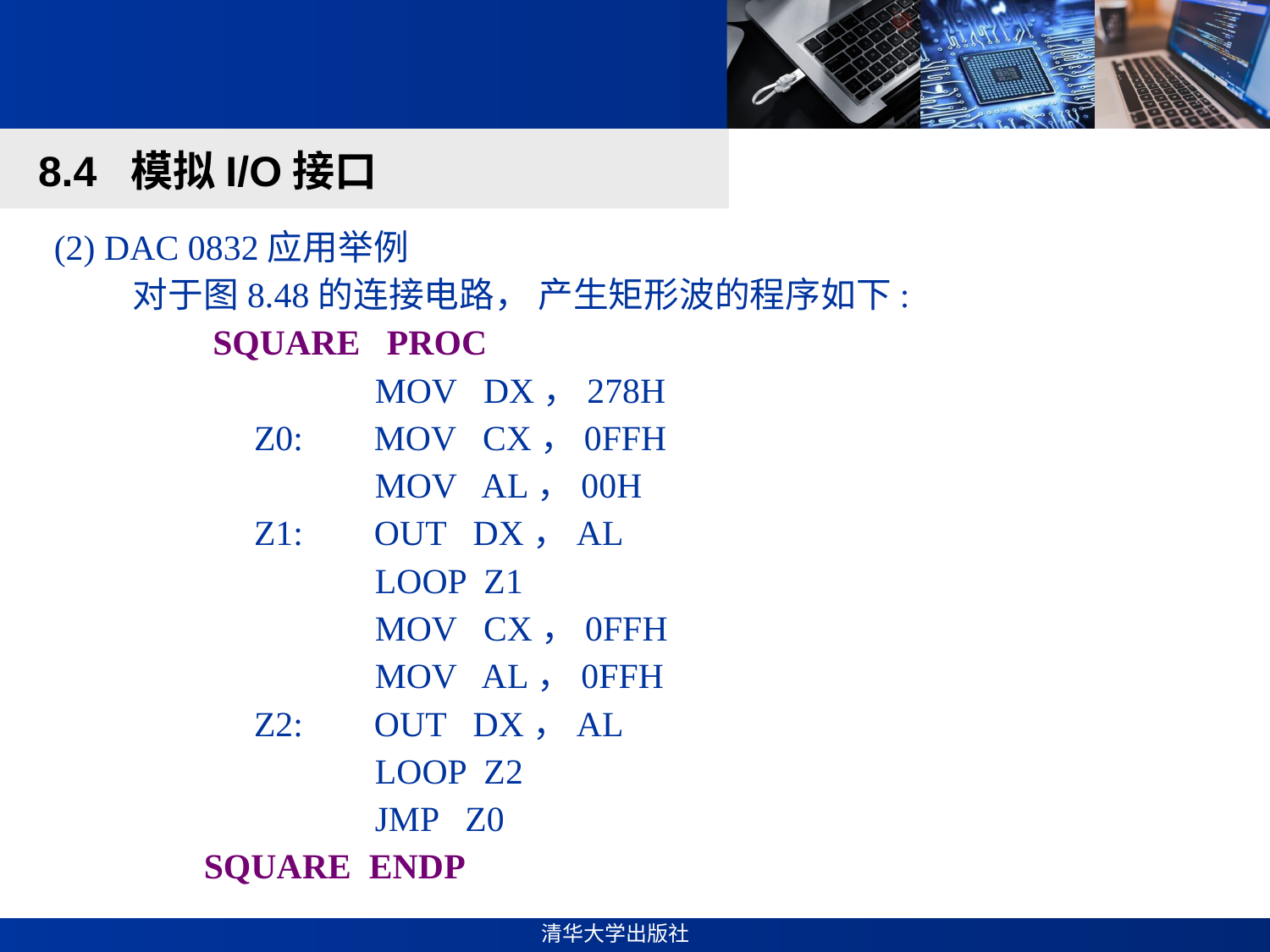

#
8.4  模拟I/O接口
(2) DAC 0832应用举例
         对于图8.48的连接电路， 产生矩形波的程序如下:
 SQUARE   PROC
        MOV   DX，278H
Z0:        MOV   CX，0FFH
        MOV   AL，00H
Z1:        OUT   DX，AL
        LOOP  Z1
        MOV   CX，0FFH
        MOV   AL，0FFH
Z2:        OUT   DX，AL
        LOOP  Z2
        JMP   Z0
SQUARE  ENDP